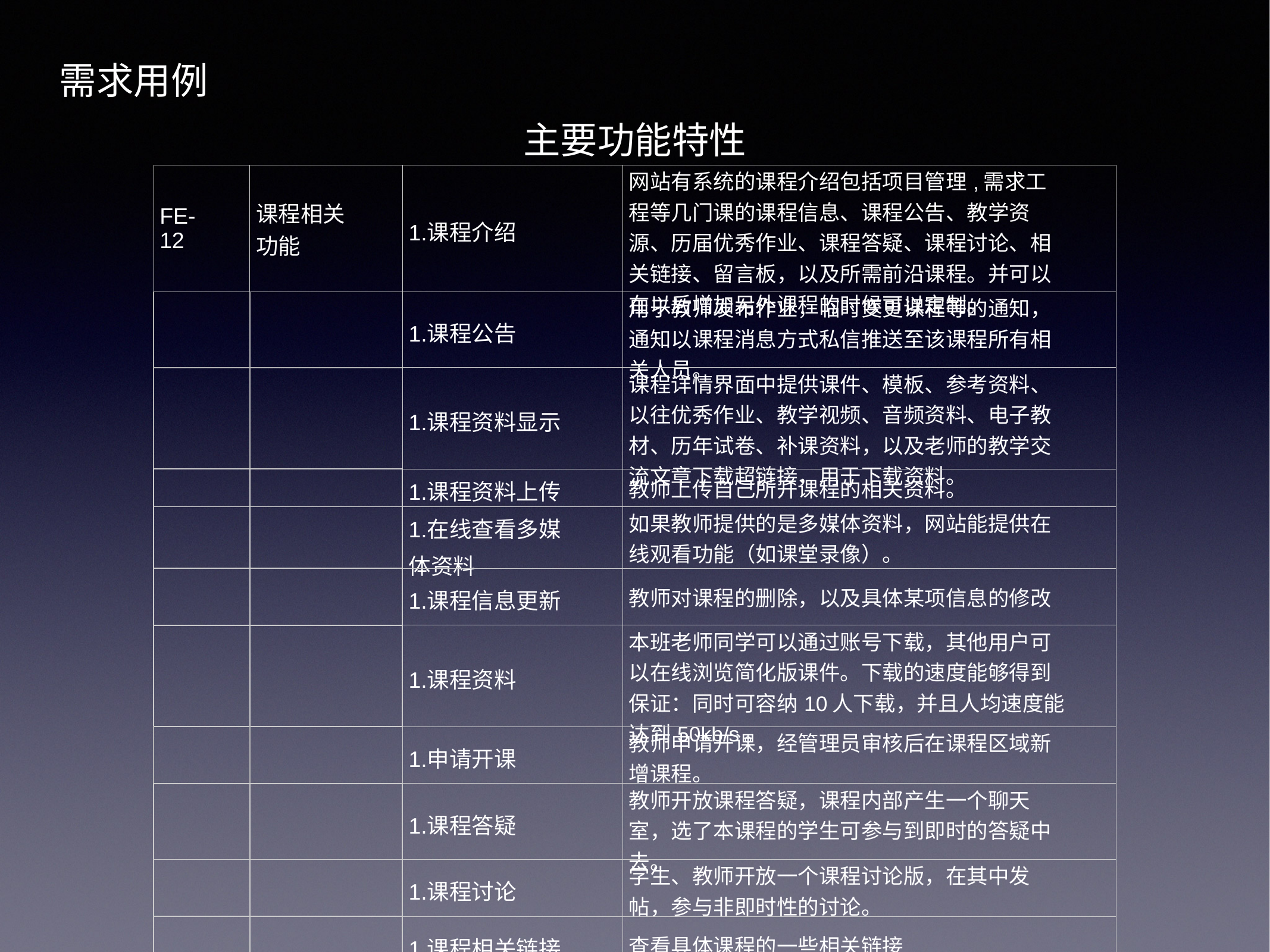

需求用例
主要功能特性
| FE-12 | 课程相关功能 | 课程介绍 | 网站有系统的课程介绍包括项目管理,需求工程等几门课的课程信息、课程公告、教学资源、历届优秀作业、课程答疑、课程讨论、相关链接、留言板，以及所需前沿课程。并可以在以后增加另外课程的时候可以定制。 |
| --- | --- | --- | --- |
|  |  | 课程公告 | 用于教师发布作业，临时变更课程等的通知，通知以课程消息方式私信推送至该课程所有相关人员。 |
|  |  | 课程资料显示 | 课程详情界面中提供课件、模板、参考资料、以往优秀作业、教学视频、音频资料、电子教材、历年试卷、补课资料，以及老师的教学交流文章下载超链接，用于下载资料。 |
|  |  | 课程资料上传 | 教师上传自己所开课程的相关资料。 |
|  |  | 在线查看多媒体资料 | 如果教师提供的是多媒体资料，网站能提供在线观看功能（如课堂录像）。 |
|  |  | 课程信息更新 | 教师对课程的删除，以及具体某项信息的修改 |
|  |  | 课程资料 | 本班老师同学可以通过账号下载，其他用户可以在线浏览简化版课件。下载的速度能够得到保证：同时可容纳10人下载，并且人均速度能达到50kb/s。 |
|  |  | 申请开课 | 教师申请开课，经管理员审核后在课程区域新增课程。 |
|  |  | 课程答疑 | 教师开放课程答疑，课程内部产生一个聊天室，选了本课程的学生可参与到即时的答疑中去。 |
|  |  | 课程讨论 | 学生、教师开放一个课程讨论版，在其中发帖，参与非即时性的讨论。 |
|  |  | 课程相关链接 | 查看具体课程的一些相关链接 |
|  |  | 我的课程 | 学生查看自己关注的课程，教师查看自己建立的课程 |
|  |  | 搜索课程 | 根据关键字搜索相关课程 |